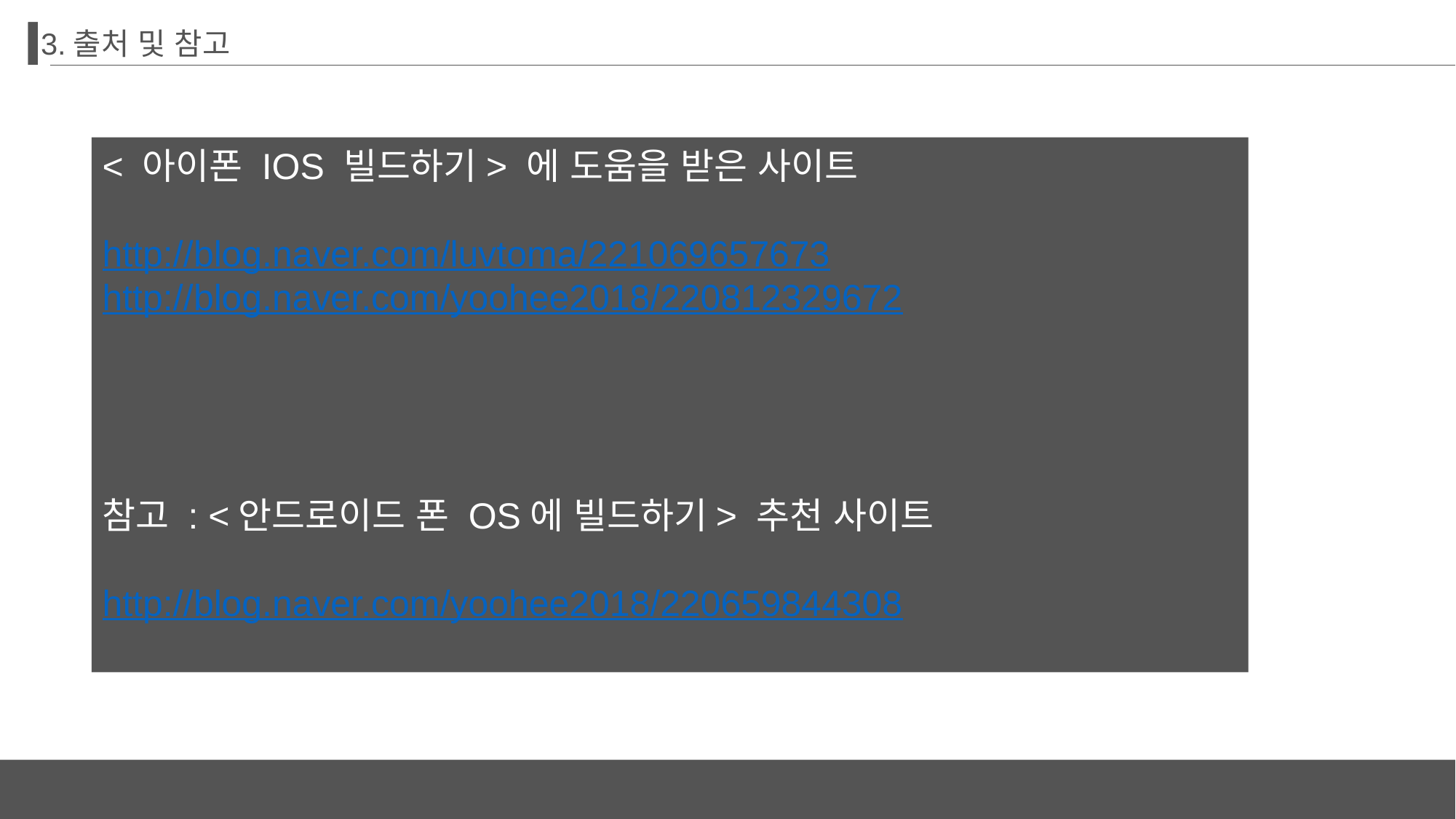

3.출처 및 참고

< 아이폰 IOS 빌드하기> 에 도움을 받은 사이트

http://blog.naver.com/luvtoma/221069657673
http://blog.naver.com/yoohee2018/220812329672

참고 : <안드로이드 폰 OS에 빌드하기> 추천 사이트

http://blog.naver.com/yoohee2018/220659844308